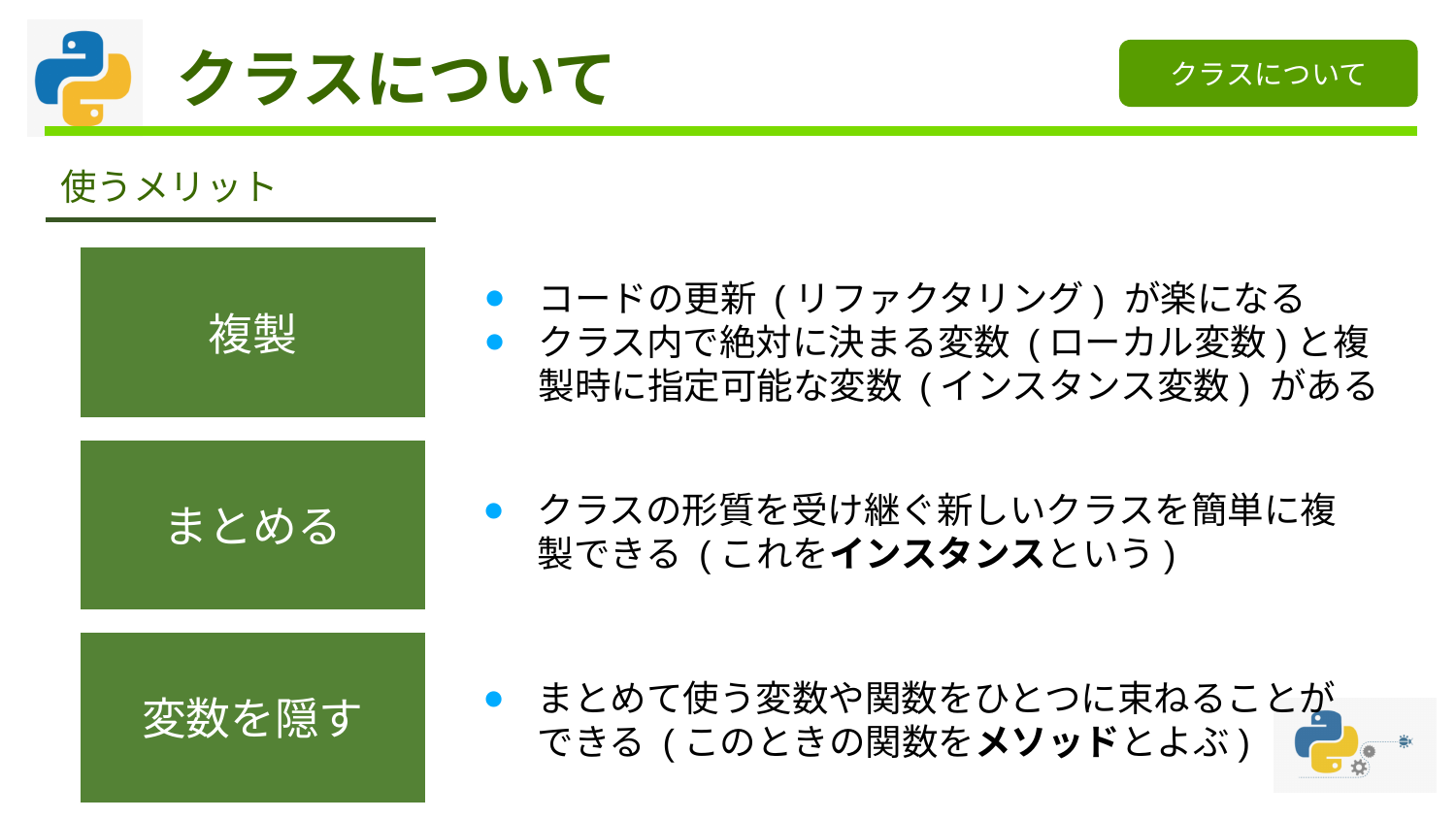

# クラスについて
クラスについて
使うメリット
複製
コードの更新 (リファクタリング) が楽になる
クラス内で絶対に決まる変数 (ローカル変数)と複製時に指定可能な変数 (インスタンス変数) がある
まとめる
クラスの形質を受け継ぐ新しいクラスを簡単に複製できる (これをインスタンスという)
変数を隠す
まとめて使う変数や関数をひとつに束ねることができる (このときの関数をメソッドとよぶ)